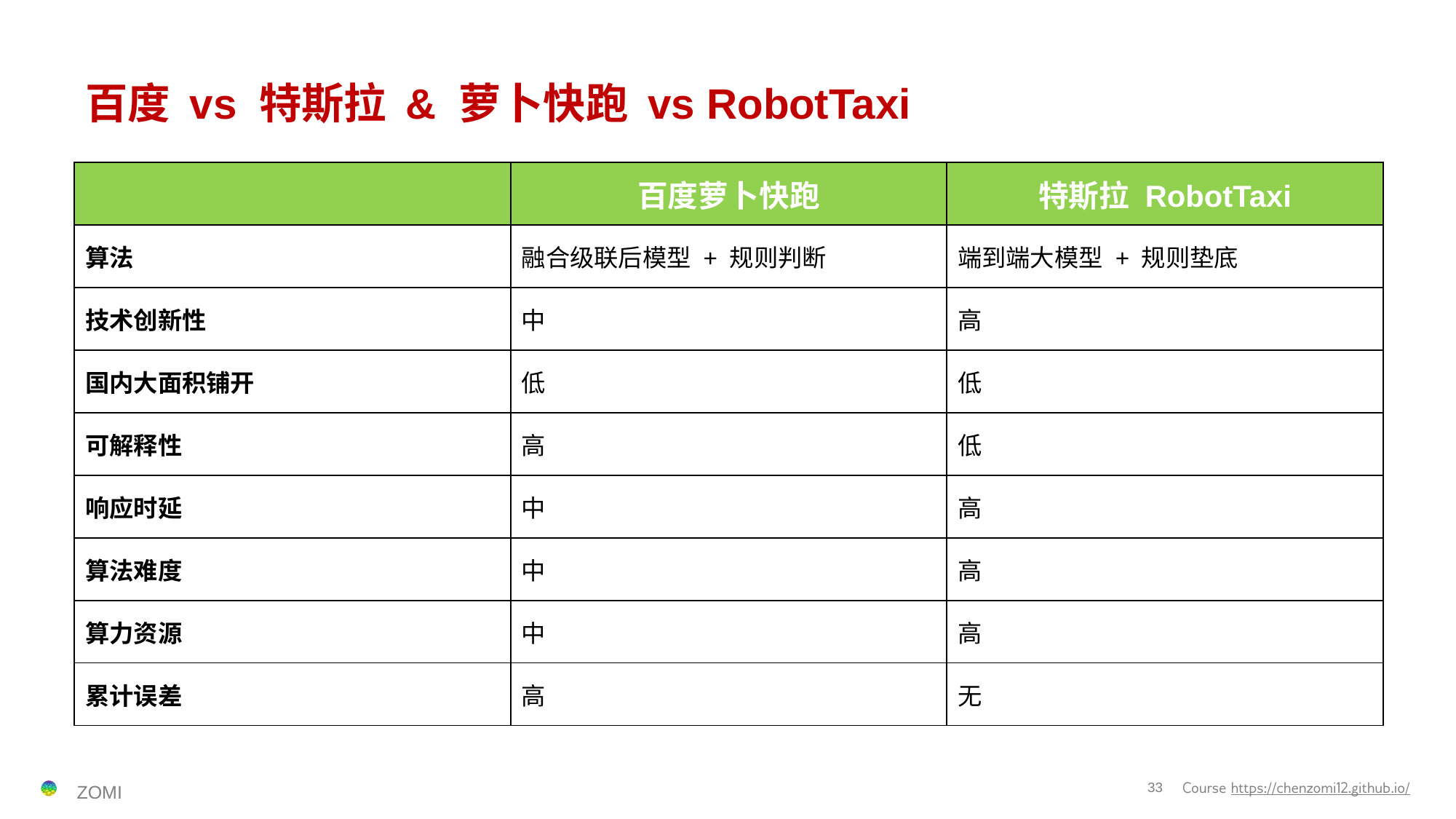

# 百度 vs 特斯拉 & 萝卜快跑 vs RobotTaxi
|  | 百度萝卜快跑 | 特斯拉 RobotTaxi |
| --- | --- | --- |
| 算法 | 融合级联后模型 + 规则判断 | 端到端大模型 + 规则垫底 |
| 技术创新性 | 中 | 高 |
| 国内大面积铺开 | 低 | 低 |
| 可解释性 | 高 | 低 |
| 响应时延 | 中 | 高 |
| 算法难度 | 中 | 高 |
| 算力资源 | 中 | 高 |
| 累计误差 | 高 | 无 |